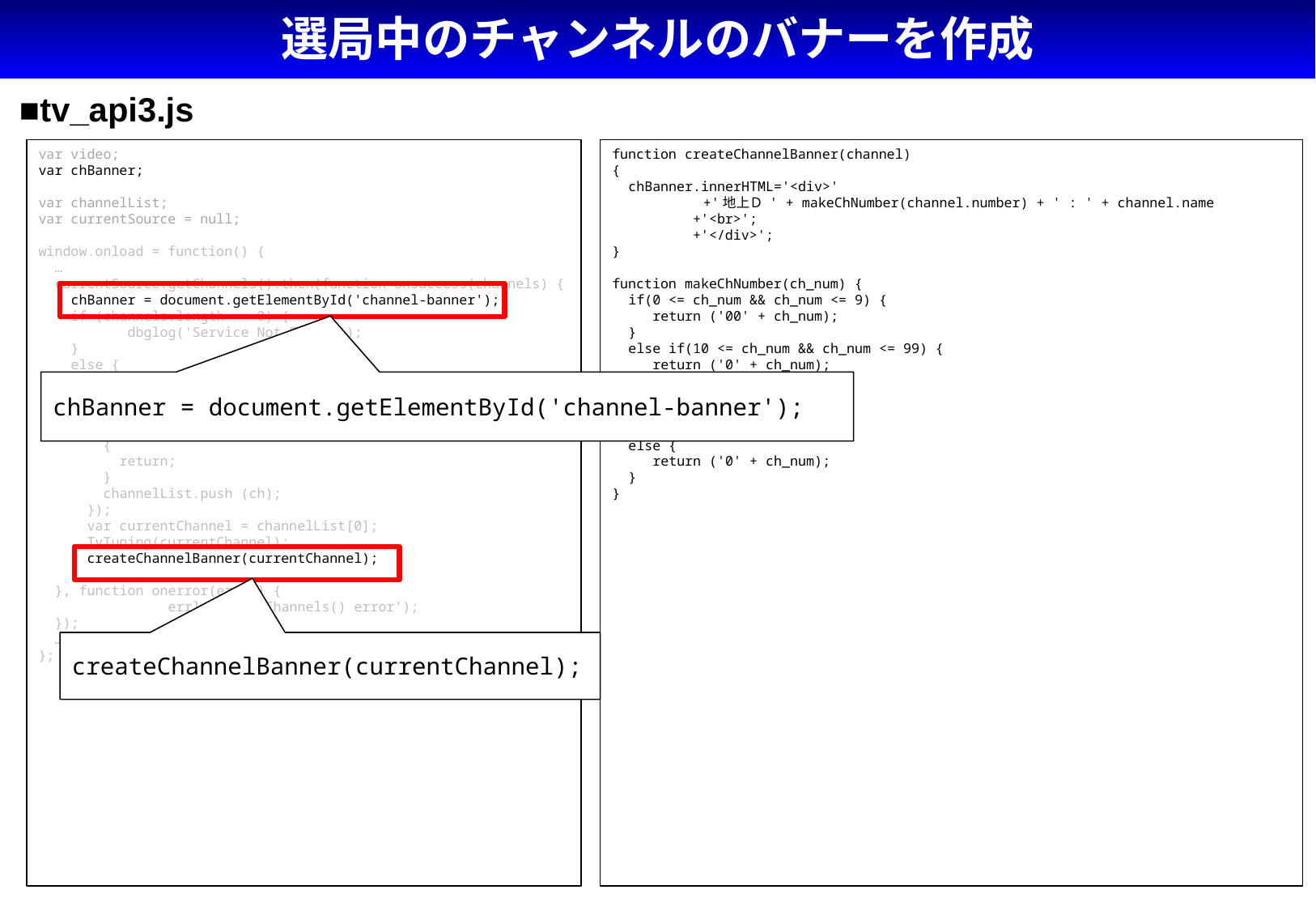

# 選局中のチャンネルのバナーを作成
■tv_api3.js
var video;
var chBanner;

var channelList;
var currentSource = null;

window.onload = function() {
  …
  currentSource.getChannels().then(function onsuccess(channels) {
    chBanner = document.getElementById('channel-banner');
    if (channels.length == 0) {
           dbglog('Service Not Found.');
    }
    else {
      channels.forEach (function (ch) {
        if (channelList.some(function (e) {
          return (e.transportStreamId == ch.transportStreamId)
        }))
        {
          return;
        }
        channelList.push (ch);
      });
      var currentChannel = channelList[0];
      TvTuning(currentChannel);
      createChannelBanner(currentChannel);
    }
  }, function onerror(error) {
                errlog ('getChannels() error');
  });
  …
};

function createChannelBanner(channel)
{
  chBanner.innerHTML='<div>'
                  　　 +'地上Ｄ ' + makeChNumber(channel.number) + ' : ' + channel.name
 　                   +'<br>';
  　                  +'</div>';
}

function makeChNumber(ch_num) {
  if(0 <= ch_num && ch_num <= 9) {
     return ('00' + ch_num);
  }
  else if(10 <= ch_num && ch_num <= 99) {
     return ('0' + ch_num);
  }
  else if(100 <= ch_num){
     return (ch_num);
  }
  else {
     return ('0' + ch_num);
  }
}

chBanner = document.getElementById('channel-banner');

createChannelBanner(currentChannel);